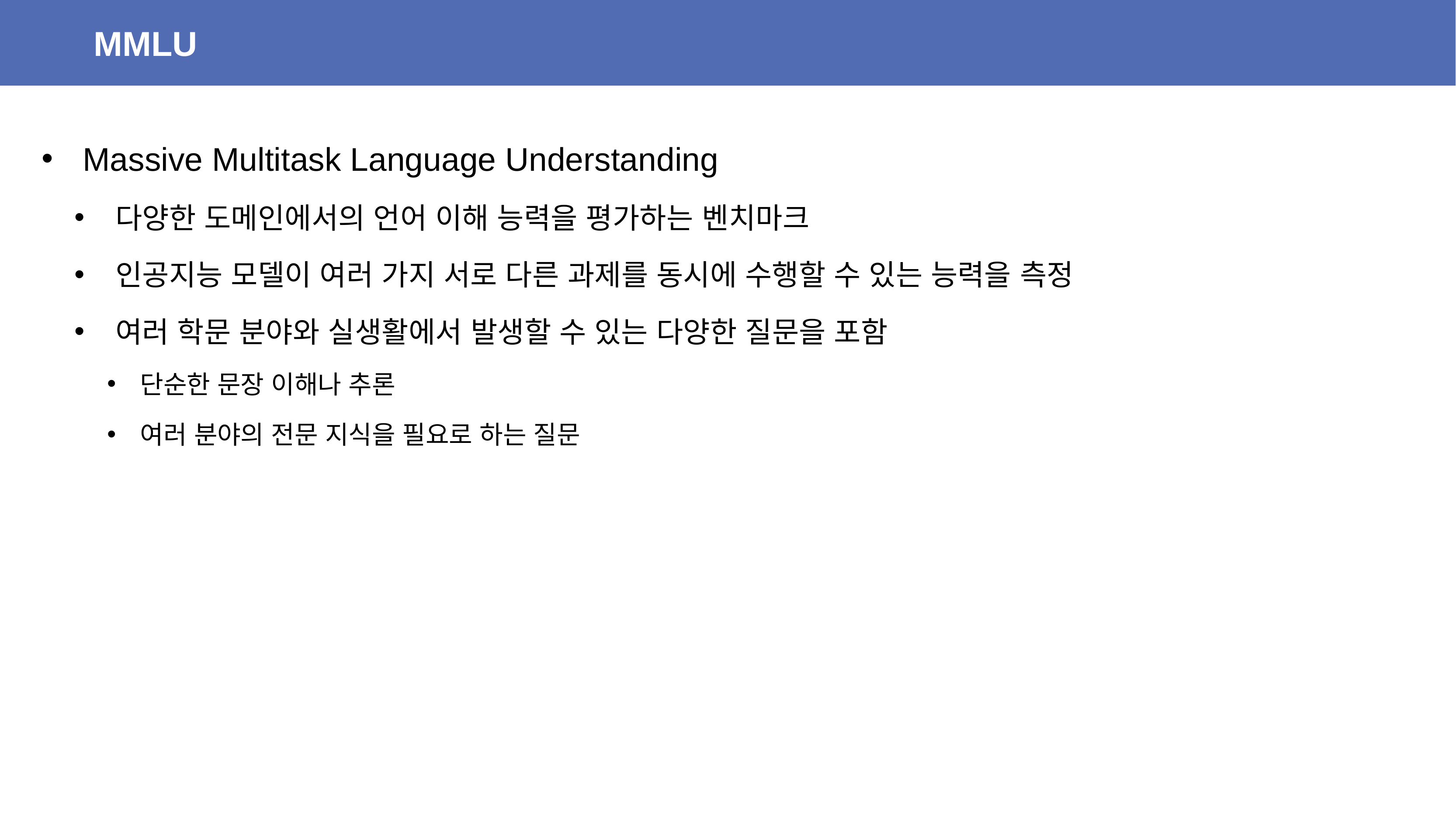

MMLU
Massive Multitask Language Understanding
다양한 도메인에서의 언어 이해 능력을 평가하는 벤치마크
인공지능 모델이 여러 가지 서로 다른 과제를 동시에 수행할 수 있는 능력을 측정
여러 학문 분야와 실생활에서 발생할 수 있는 다양한 질문을 포함
단순한 문장 이해나 추론
여러 분야의 전문 지식을 필요로 하는 질문